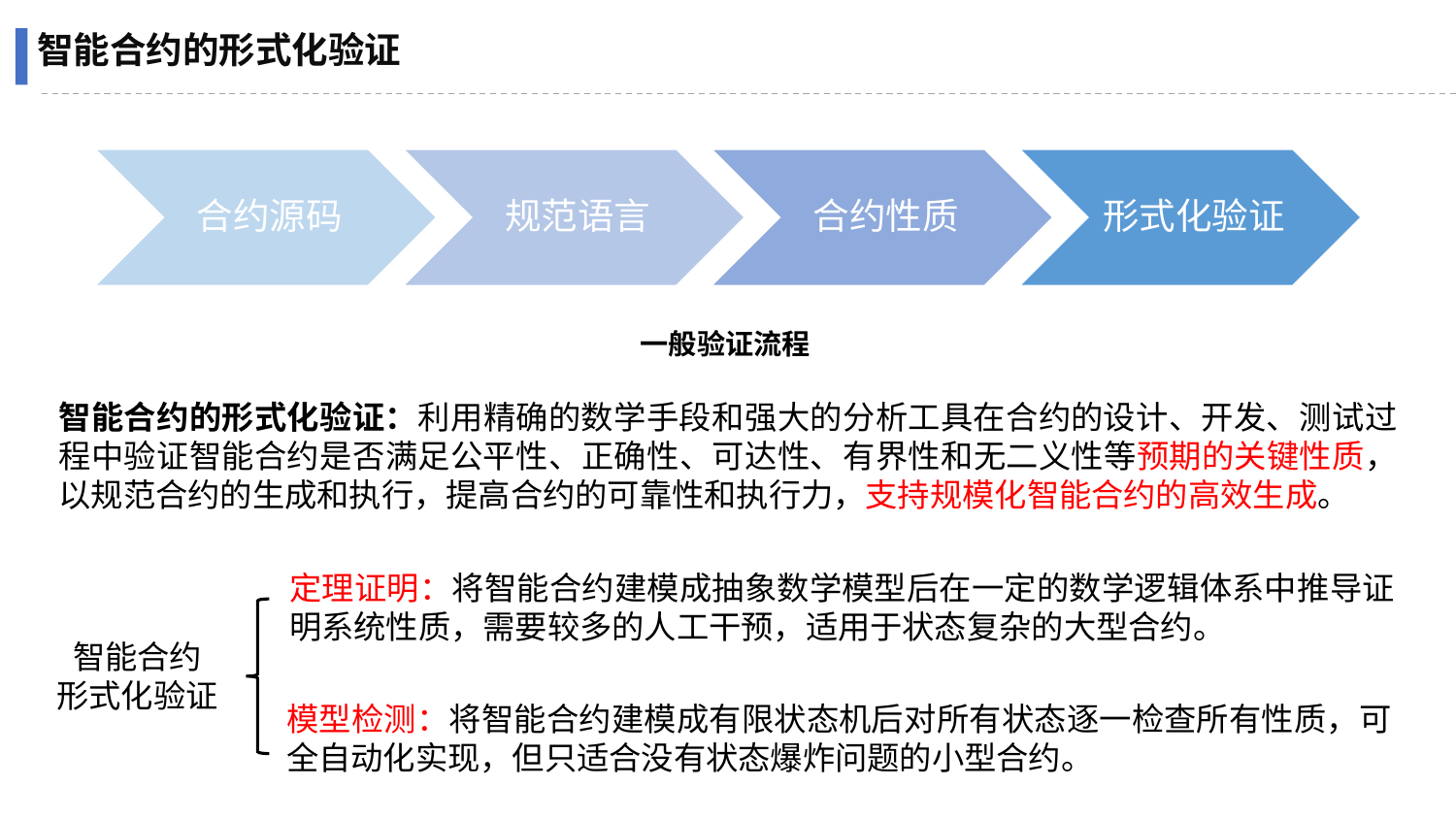

智能合约的形式化验证

合约源码
规范语言
合约性质
形式化验证
一般验证流程
智能合约的形式化验证：利用精确的数学手段和强大的分析工具在合约的设计、开发、测试过程中验证智能合约是否满足公平性、正确性、可达性、有界性和无二义性等预期的关键性质，以规范合约的生成和执行，提高合约的可靠性和执行力，支持规模化智能合约的高效生成。
定理证明：将智能合约建模成抽象数学模型后在一定的数学逻辑体系中推导证明系统性质，需要较多的人工干预，适用于状态复杂的大型合约。

智能合约
形式化验证
模型检测：将智能合约建模成有限状态机后对所有状态逐一检查所有性质，可全自动化实现，但只适合没有状态爆炸问题的小型合约。